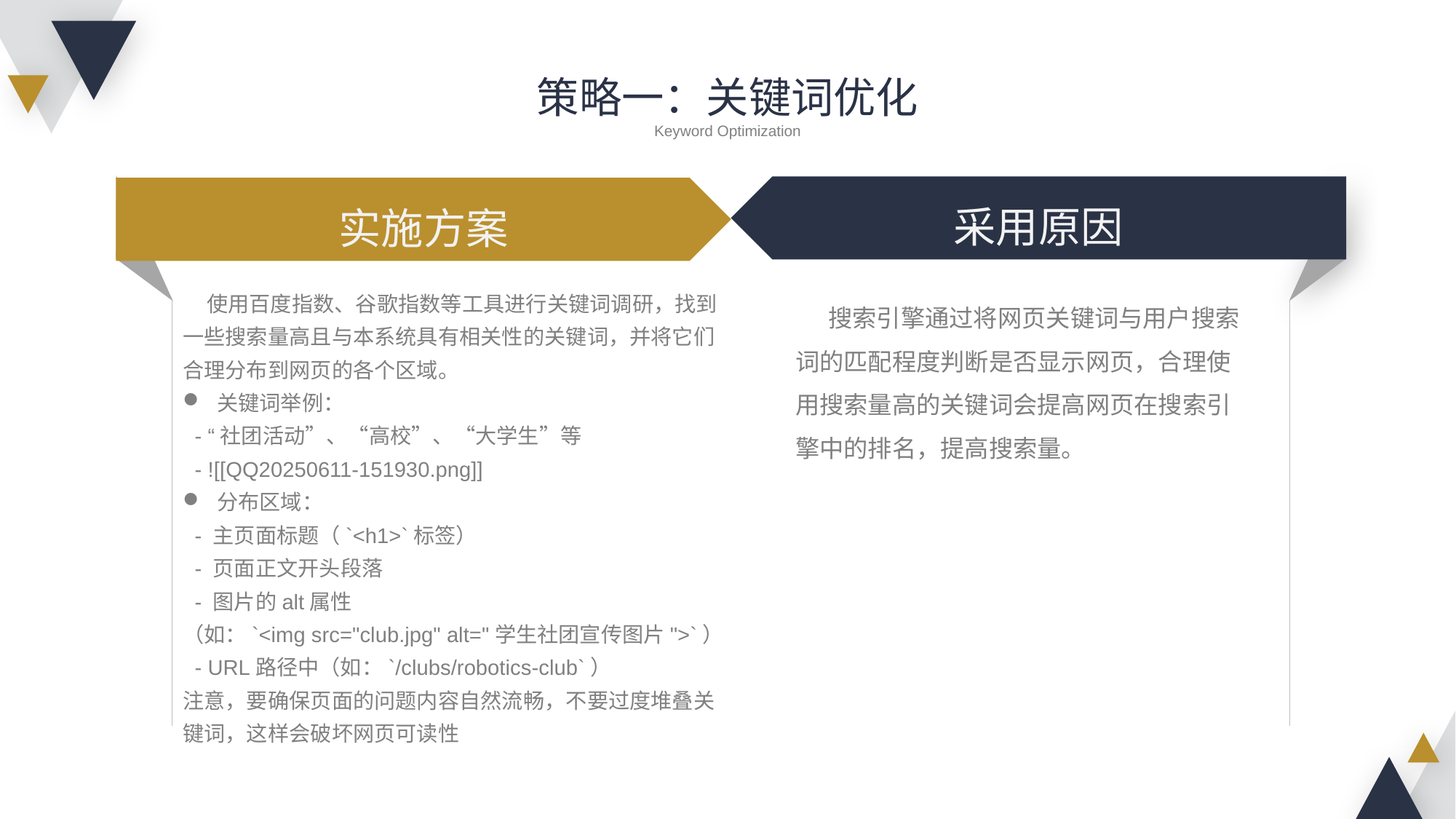

策略一：关键词优化
Keyword Optimization

采用原因

实施方案
    使用百度指数、谷歌指数等工具进行关键词调研，找到一些搜索量高且与本系统具有相关性的关键词，并将它们合理分布到网页的各个区域。
关键词举例：
  - “社团活动”、“高校”、“大学生”等
  - ![[QQ20250611-151930.png]]
分布区域：
  - 主页面标题（`<h1>`标签）
  - 页面正文开头段落
  - 图片的alt属性
（如：`<img src="club.jpg" alt="学生社团宣传图片">`）
  - URL路径中（如：`/clubs/robotics-club`）
注意，要确保页面的问题内容自然流畅，不要过度堆叠关键词，这样会破坏网页可读性

     搜索引擎通过将网页关键词与用户搜索词的匹配程度判断是否显示网页，合理使用搜索量高的关键词会提高网页在搜索引擎中的排名，提高搜索量。